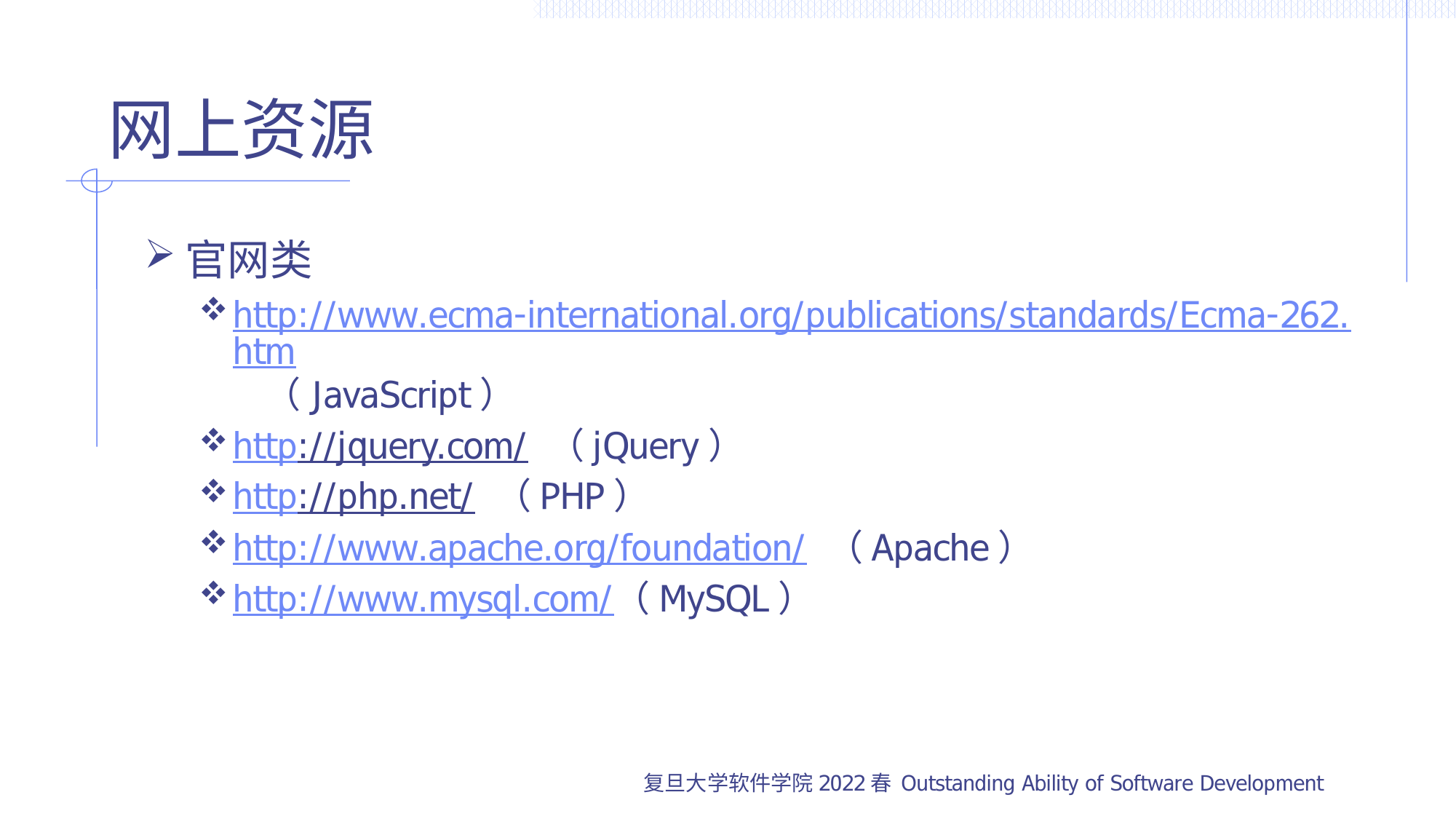

# 网上资源
官网类
http://www.ecma-international.org/publications/standards/Ecma-262.htm  （JavaScript）
http://jquery.com/ （jQuery）
http://php.net/ （PHP）
http://www.apache.org/foundation/ （Apache）
http://www.mysql.com/（MySQL）